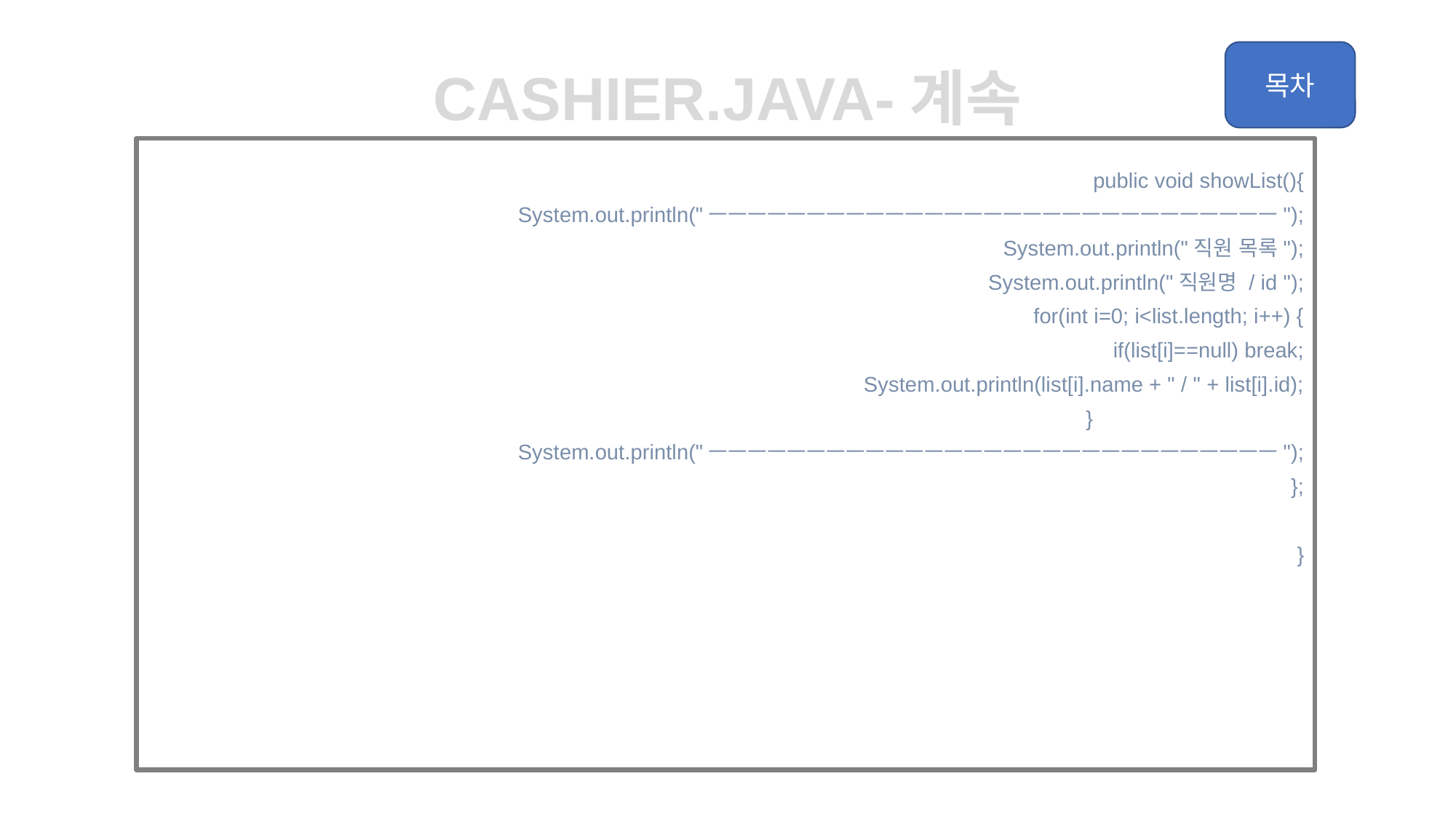

Cashier.java-계속

	public void showList(){
		System.out.println("ㅡㅡㅡㅡㅡㅡㅡㅡㅡㅡㅡㅡㅡㅡㅡㅡㅡㅡㅡㅡㅡㅡㅡㅡㅡㅡㅡㅡㅡ");
		System.out.println("직원 목록");
		System.out.println("직원명 / id ");
		for(int i=0; i<list.length; i++) {
			if(list[i]==null) break;
				System.out.println(list[i].name + " / " + list[i].id);
		}
		System.out.println("ㅡㅡㅡㅡㅡㅡㅡㅡㅡㅡㅡㅡㅡㅡㅡㅡㅡㅡㅡㅡㅡㅡㅡㅡㅡㅡㅡㅡㅡ");
	};

}